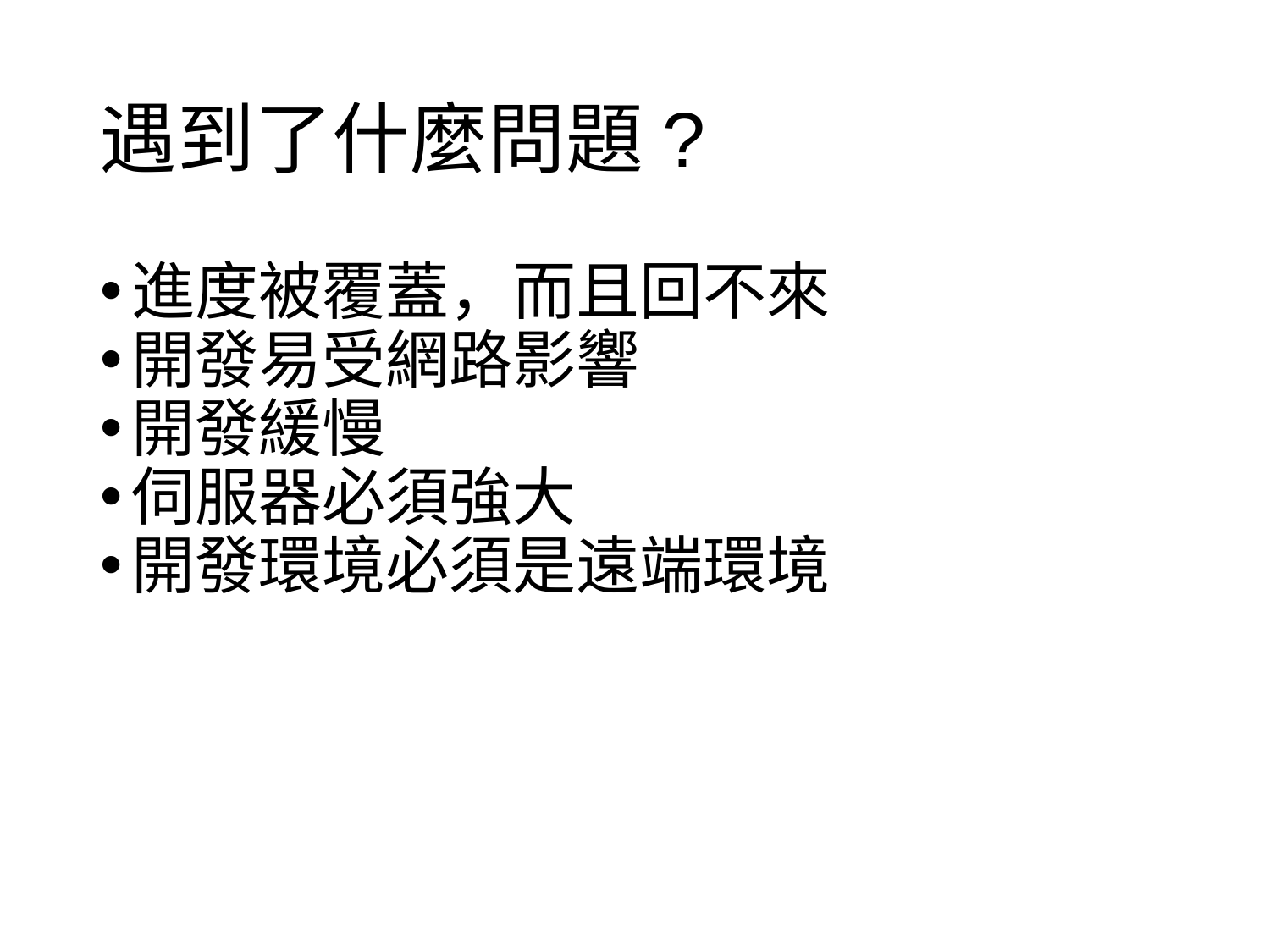

遇到了什麼問題?
進度被覆蓋，而且回不來
開發易受網路影響
開發緩慢
伺服器必須強大
開發環境必須是遠端環境